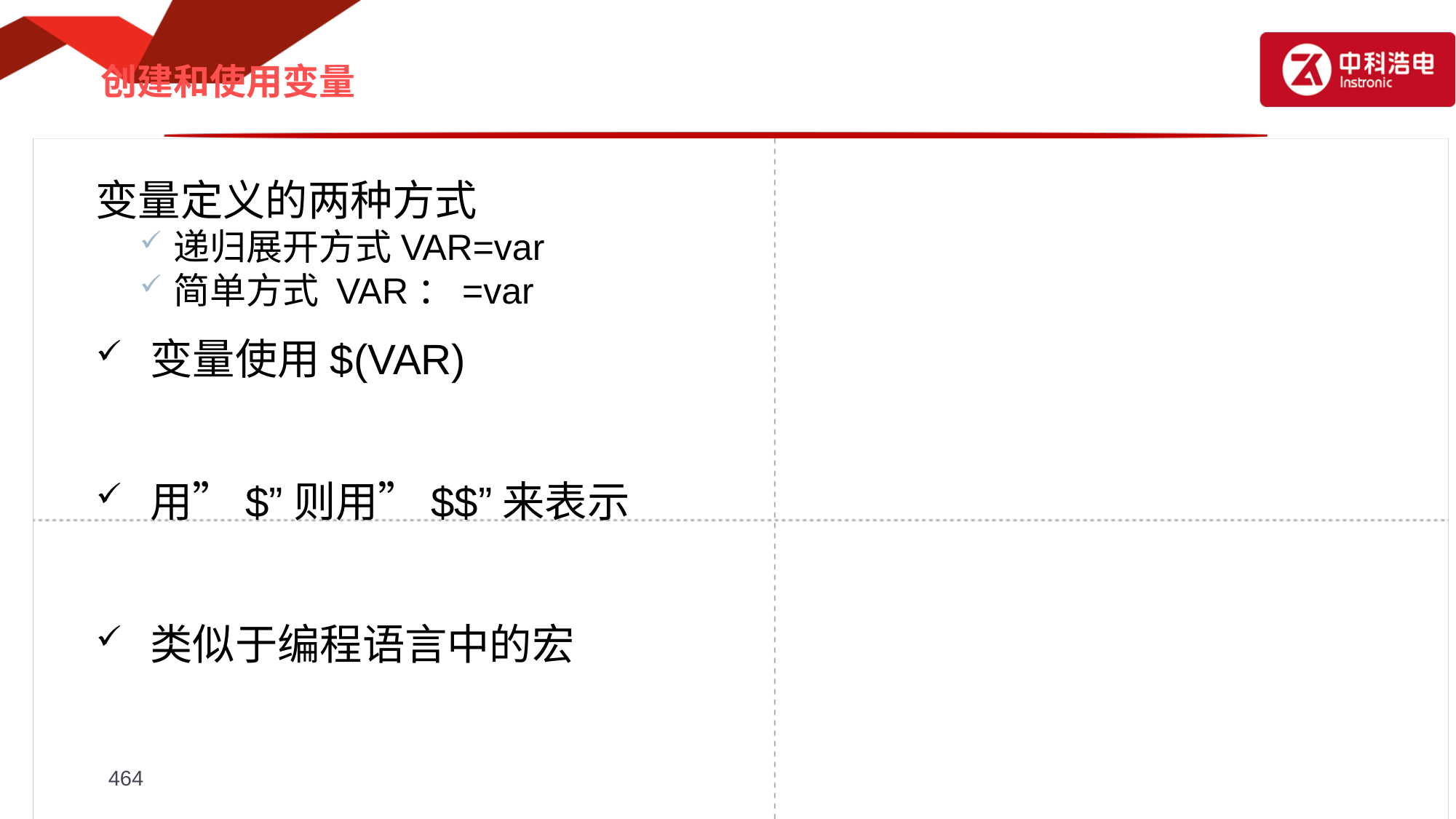

# 创建和使用变量
变量定义的两种方式
递归展开方式VAR=var
简单方式 VAR：=var
变量使用$(VAR)

用”$”则用”$$”来表示

类似于编程语言中的宏
464